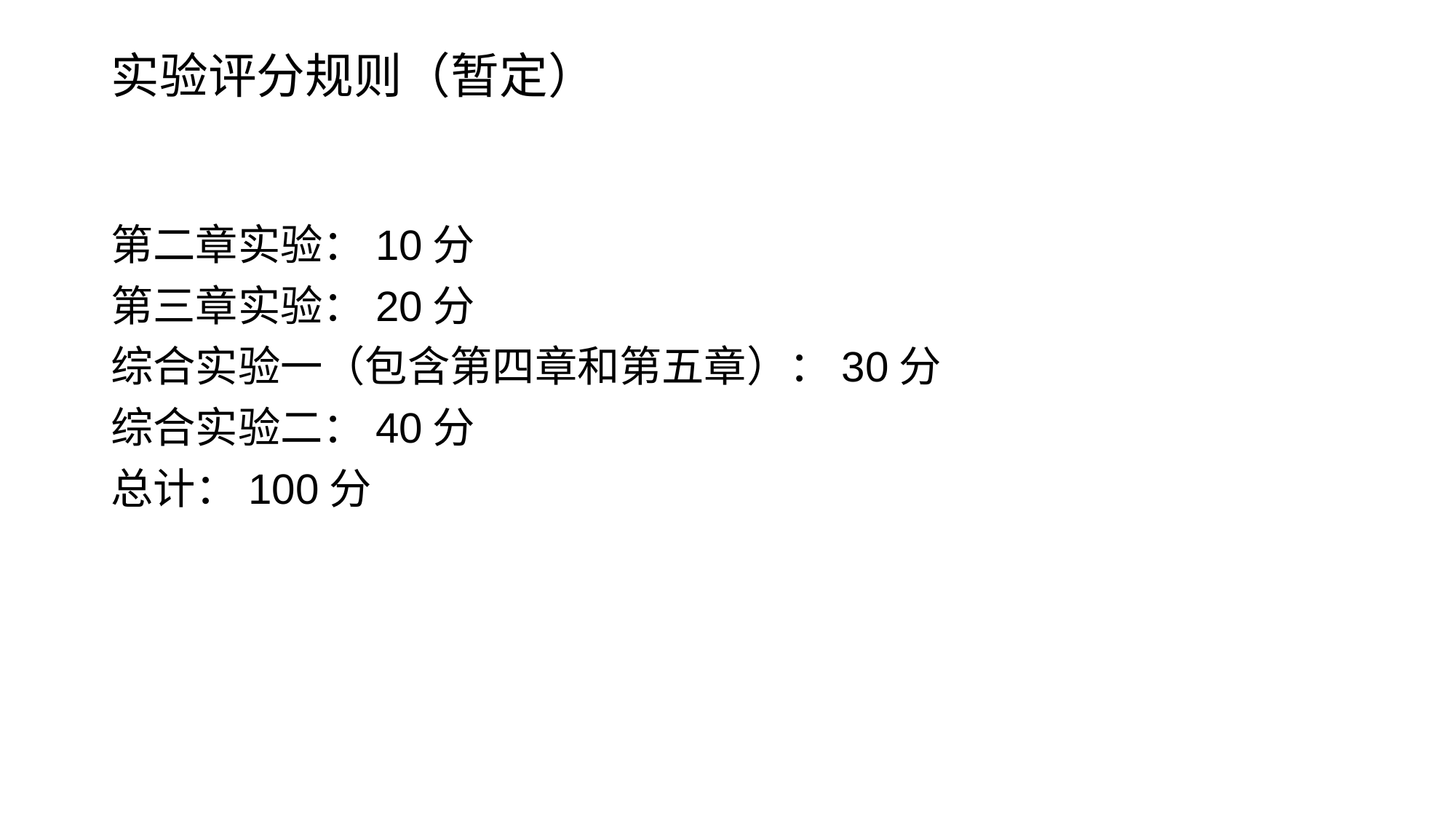

# 实验评分规则（暂定）
第二章实验：10分
第三章实验：20分
综合实验一（包含第四章和第五章）：30分
综合实验二：40分
总计：100分